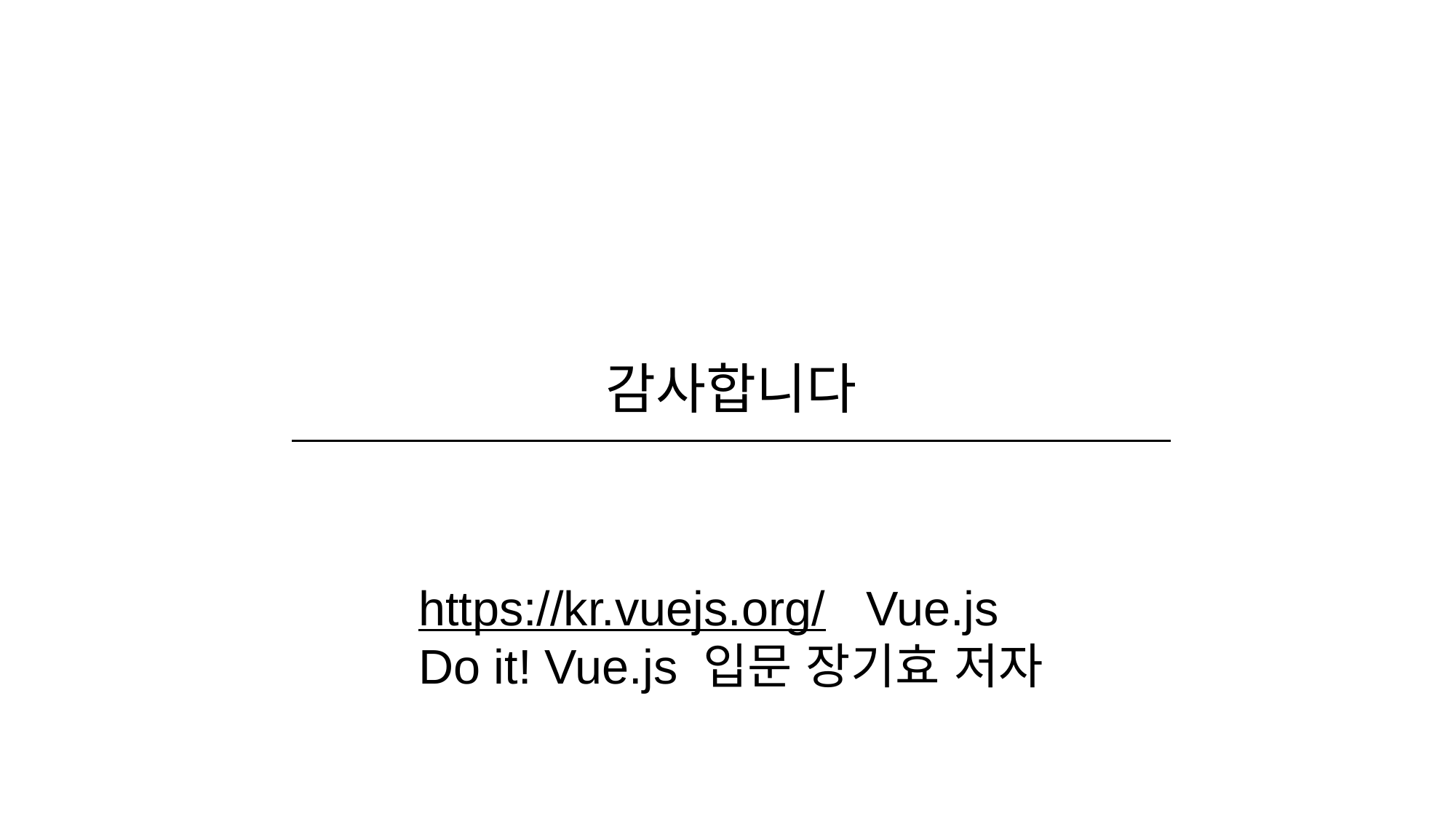

감사합니다
https://kr.vuejs.org/   Vue.js
Do it! Vue.js 입문 장기효 저자